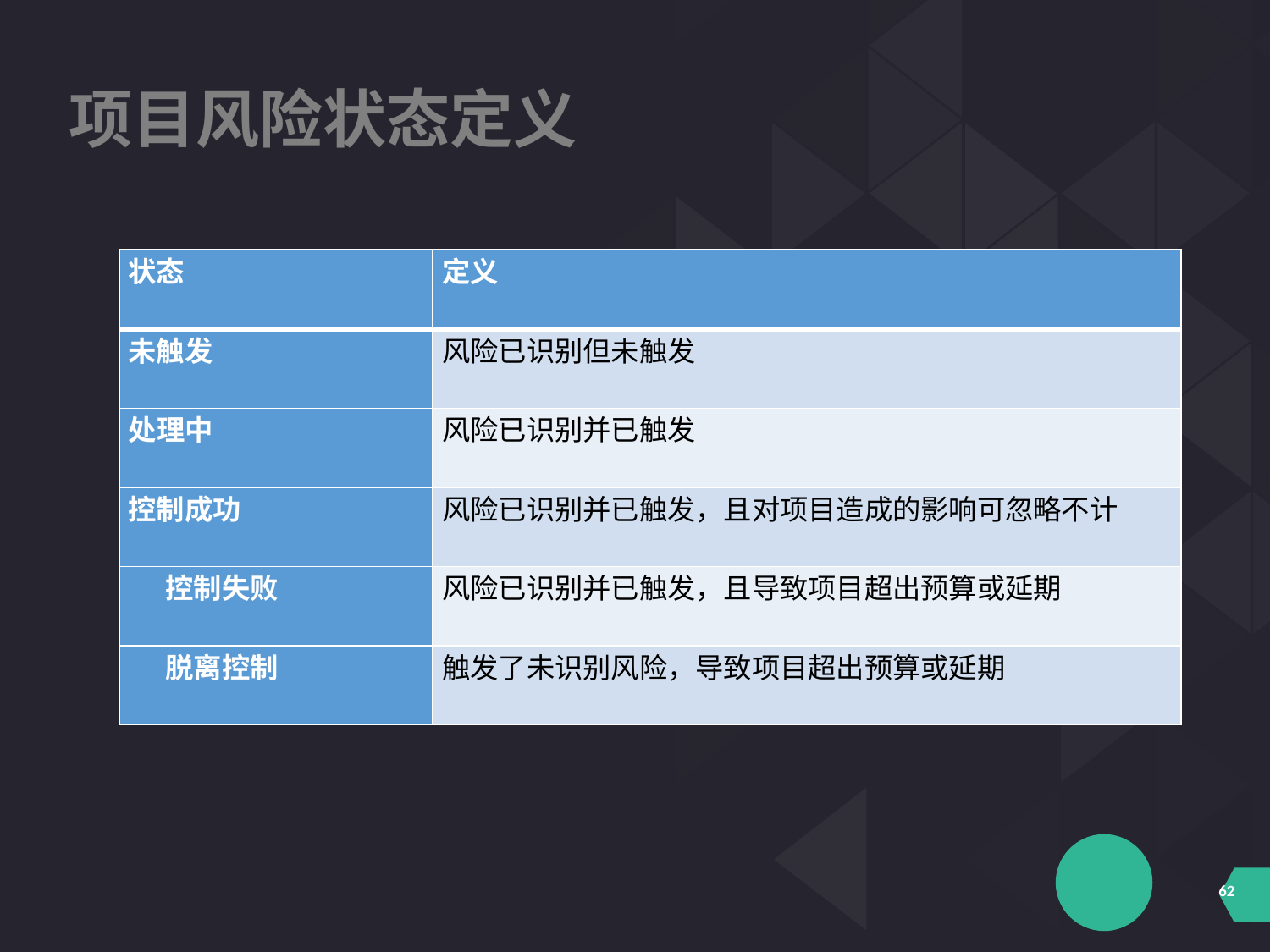

项目风险状态定义
| 状态 | 定义 |
| --- | --- |
| 未触发 | 风险已识别但未触发 |
| 处理中 | 风险已识别并已触发 |
| 控制成功 | 风险已识别并已触发，且对项目造成的影响可忽略不计 |
| 控制失败 | 风险已识别并已触发，且导致项目超出预算或延期 |
| 脱离控制 | 触发了未识别风险，导致项目超出预算或延期 |